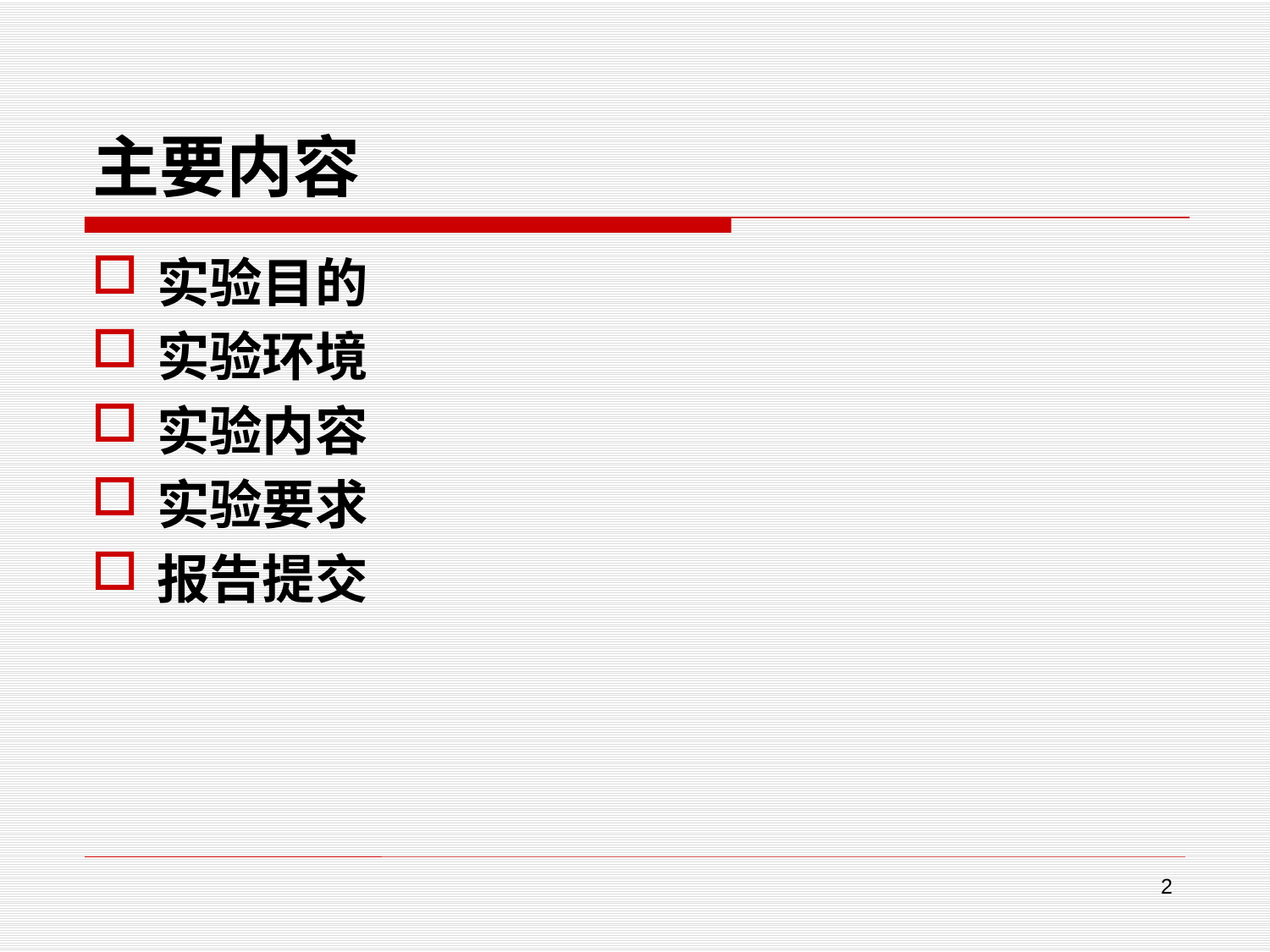

# 主要内容
实验目的
实验环境
实验内容
实验要求
报告提交
2